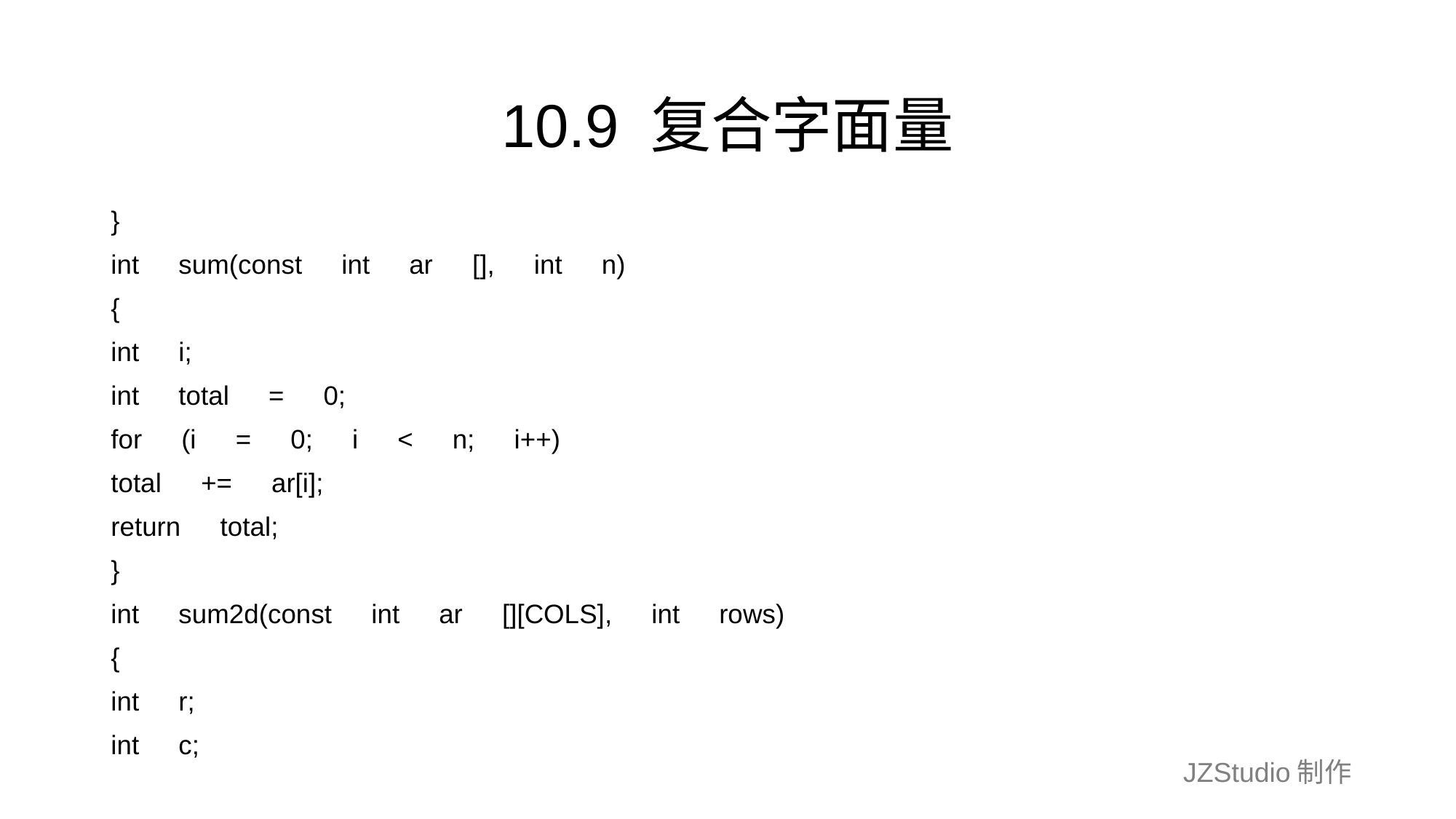

# 10.9 复合字面量
}
int　sum(const　int　ar　[],　int　n)
{
int　i;
int　total　=　0;
for　(i　=　0;　i　<　n;　i++)
total　+=　ar[i];
return　total;
}
int　sum2d(const　int　ar　[][COLS],　int　rows)
{
int　r;
int　c;